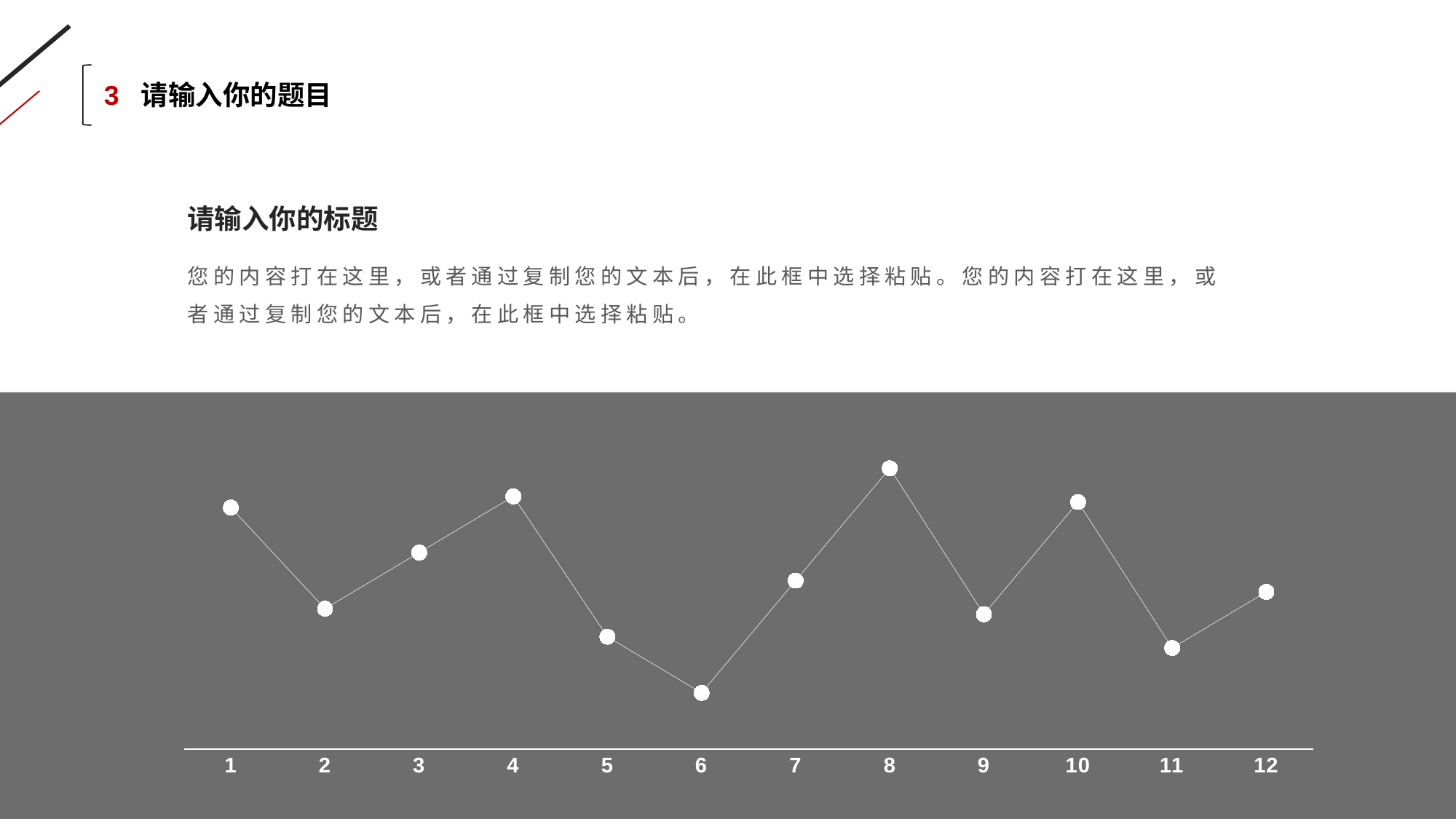

3  请输入你的题目
请输入你的标题
您的内容打在这里，或者通过复制您的文本后，在此框中选择粘贴。您的内容打在这里，或者通过复制您的文本后，在此框中选择粘贴。

### Chart

| Category | Product |
|---|---|
| 1 | 4.3 |
| 2 | 2.5 |
| 3 | 3.5 |
| 4 | 4.5 |
| 5 | 2.0 |
| 6 | 1.0 |
| 7 | 3.0 |
| 8 | 5.0 |
| 9 | 2.4 |
| 10 | 4.4 |
| 11 | 1.8 |
| 12 | 2.8 |